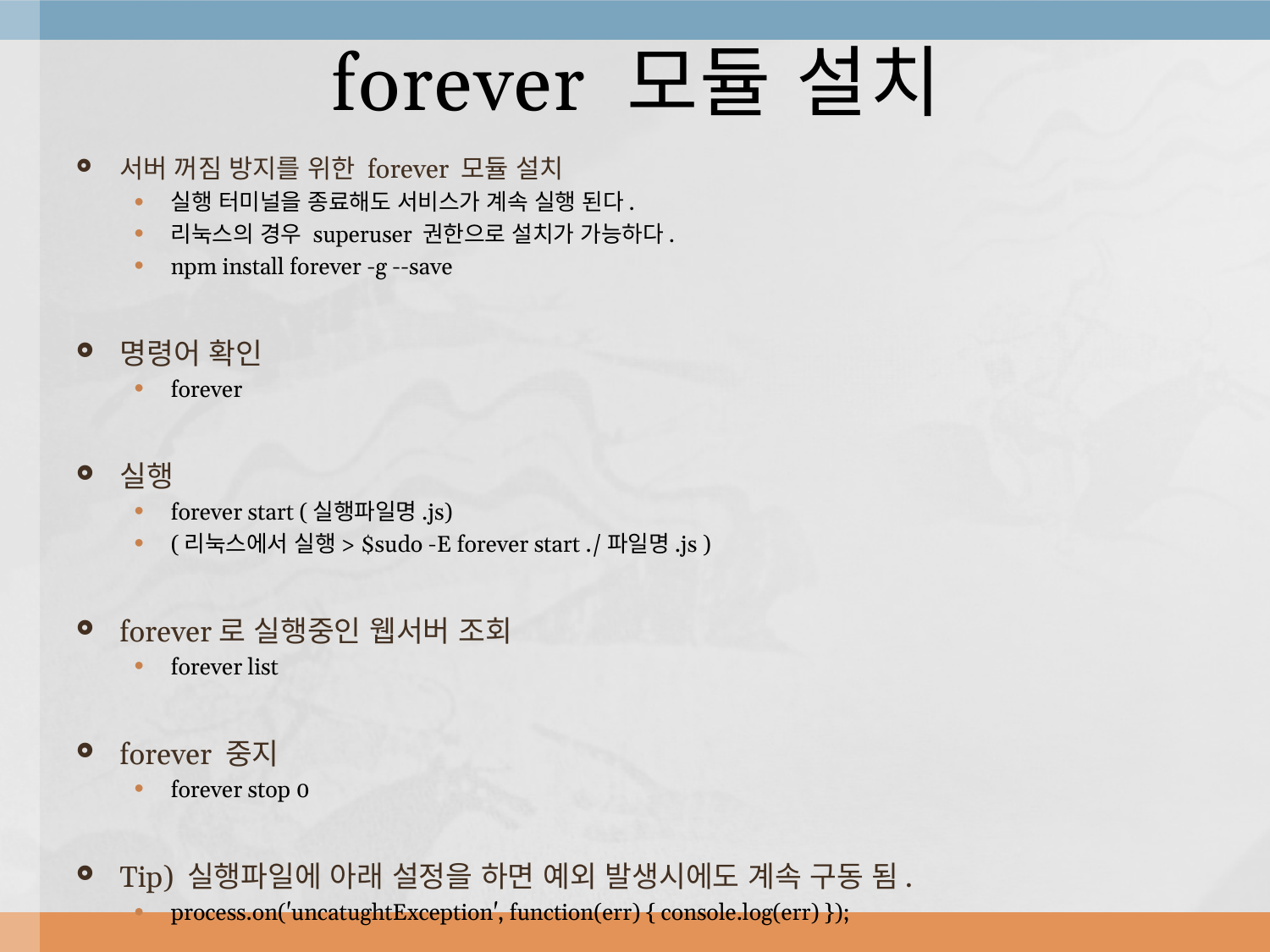

# forever 모듈 설치
서버 꺼짐 방지를 위한 forever 모듈 설치
실행 터미널을 종료해도 서비스가 계속 실행 된다.
리눅스의 경우 superuser 권한으로 설치가 가능하다.
npm install forever -g --save

명령어 확인
forever

실행
forever start (실행파일명.js)
(리눅스에서 실행> $sudo -E forever start ./파일명.js )

forever로 실행중인 웹서버 조회
forever list

forever 중지
forever stop 0

Tip) 실행파일에 아래 설정을 하면 예외 발생시에도 계속 구동 됨.
process.on('uncatughtException', function(err) { console.log(err) });